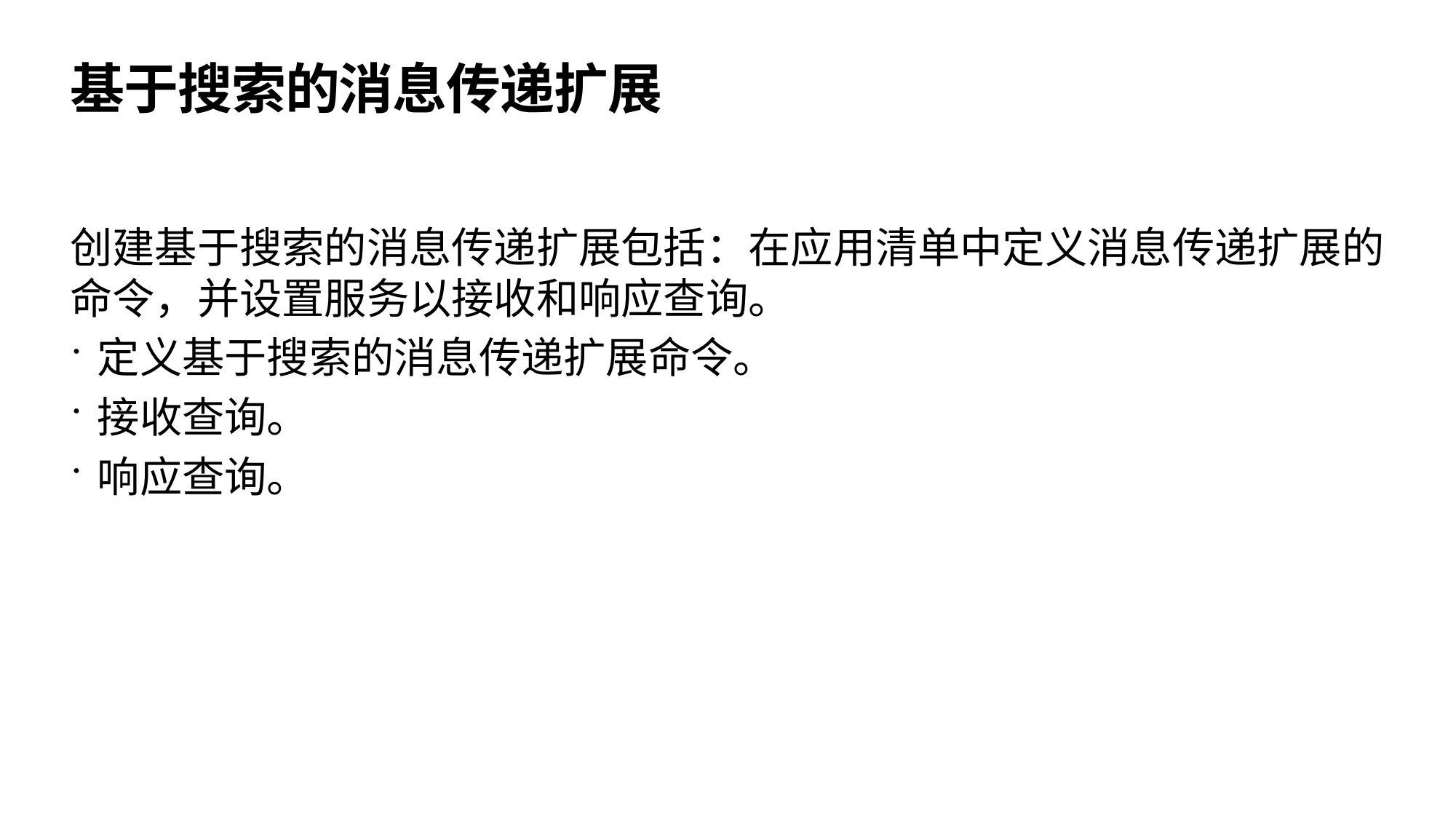

# 基于搜索的消息传递扩展
创建基于搜索的消息传递扩展包括：在应用清单中定义消息传递扩展的命令，并设置服务以接收和响应查询。
定义基于搜索的消息传递扩展命令。
接收查询。
响应查询。